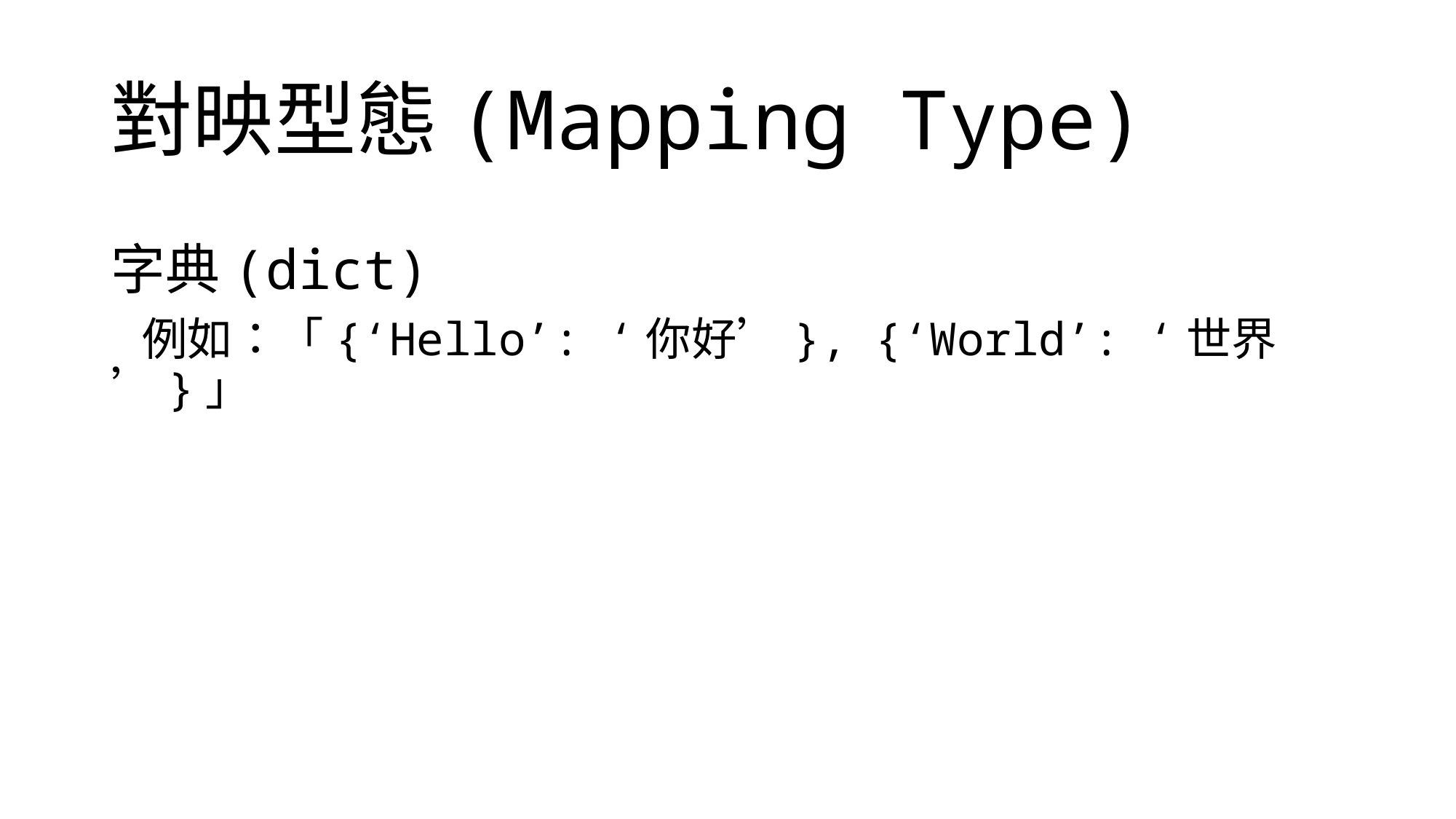

# 對映型態(Mapping Type)
字典(dict)
  例如：「{‘Hello’: ‘你好’}, {‘World’: ‘世界’}」